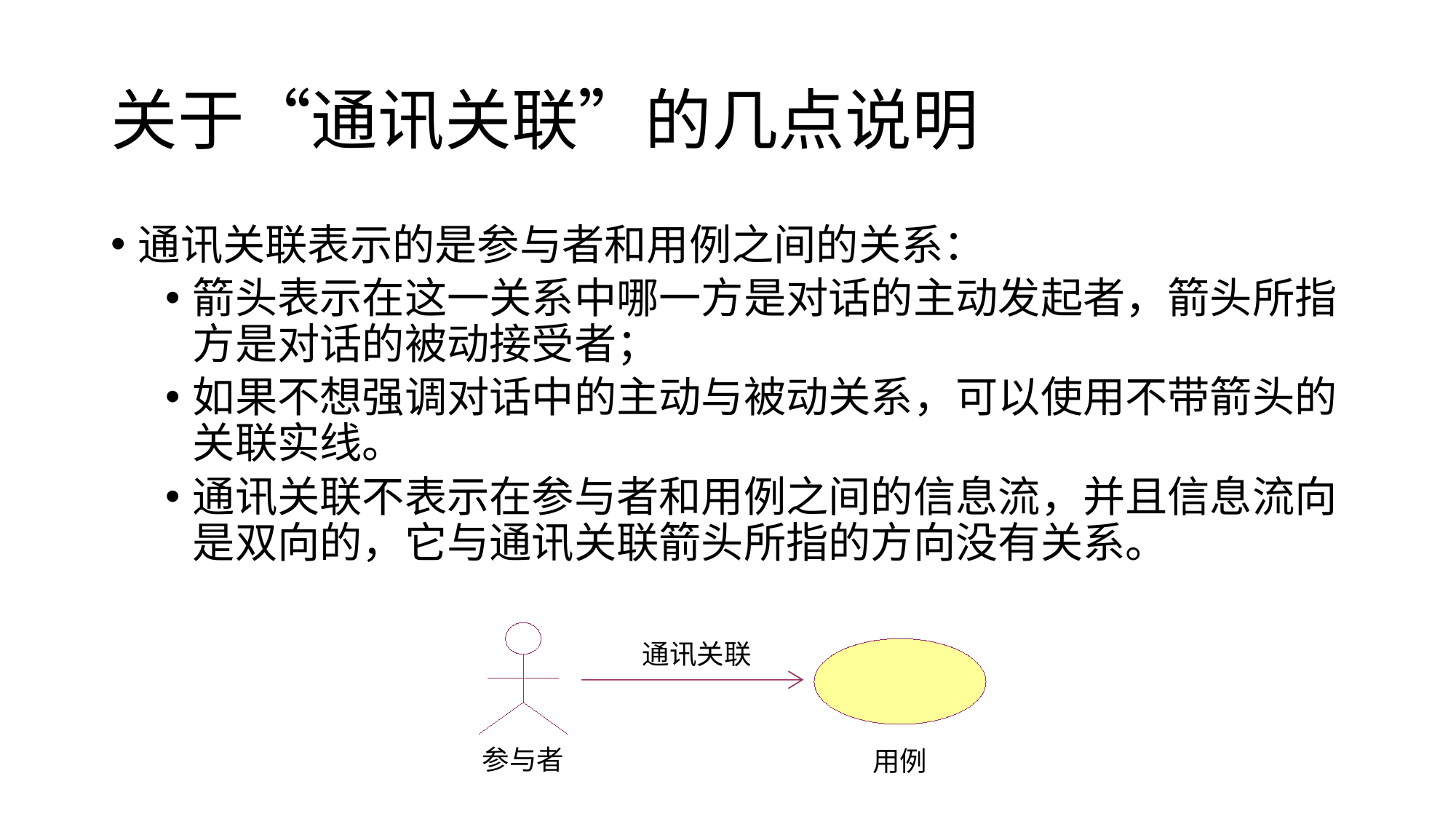

# 关于“通讯关联”的几点说明

通讯关联

参与者
用例
通讯关联表示的是参与者和用例之间的关系：
箭头表示在这一关系中哪一方是对话的主动发起者，箭头所指方是对话的被动接受者；
如果不想强调对话中的主动与被动关系，可以使用不带箭头的关联实线。
通讯关联不表示在参与者和用例之间的信息流，并且信息流向是双向的，它与通讯关联箭头所指的方向没有关系。